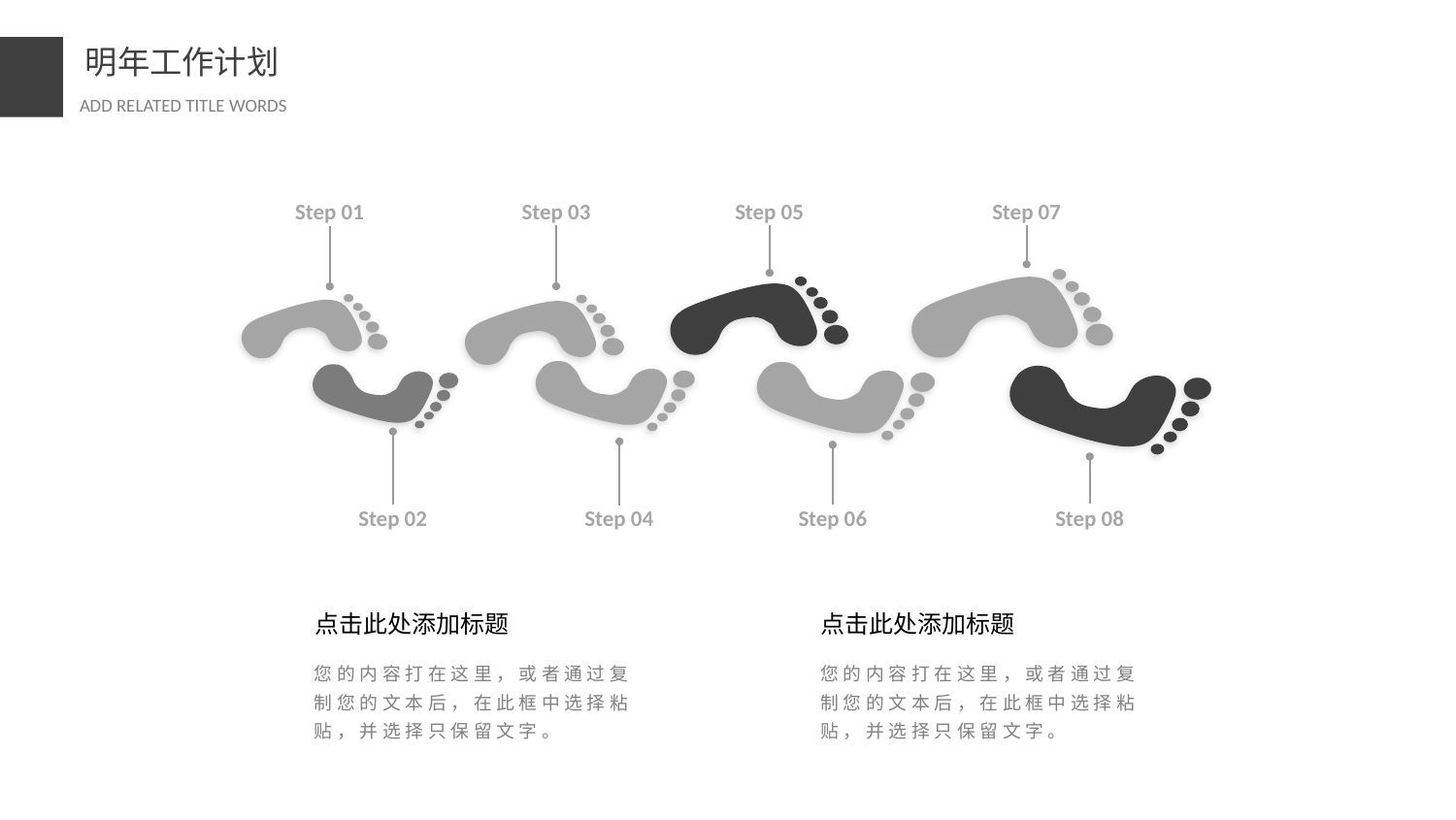

Step 03
Step 07
Step 05
Step 01

Step 02
Step 04
Step 06
Step 08
点击此处添加标题
点击此处添加标题
您的内容打在这里，或者通过复制您的文本后，在此框中选择粘贴，并选择只保留文字。
您的内容打在这里，或者通过复制您的文本后，在此框中选择粘贴，并选择只保留文字。